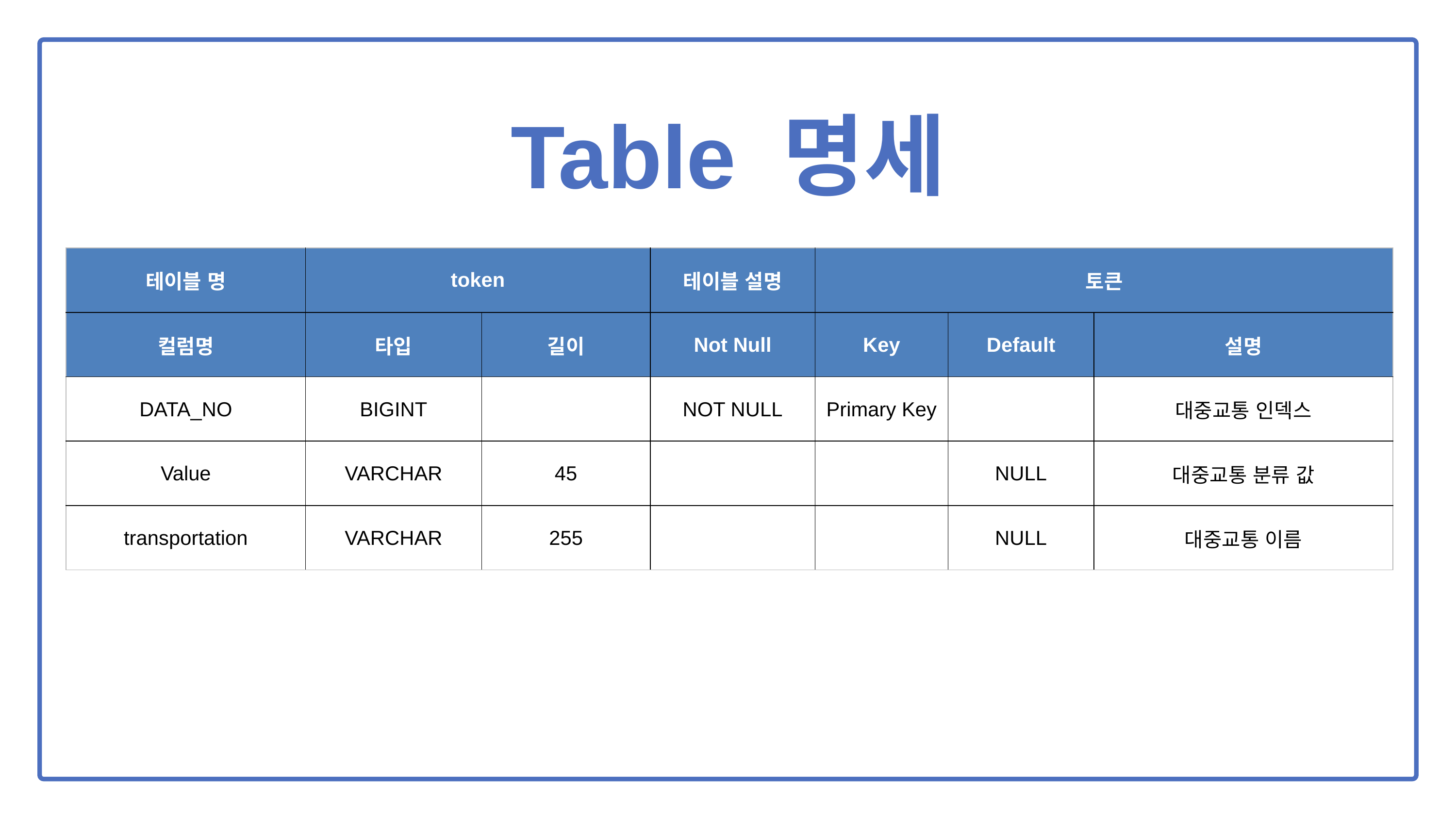

Table 명세
| 테이블 명 | token | URI | 테이블 설명 | 토큰 |  |  |
| --- | --- | --- | --- | --- | --- | --- |
| 컬럼명 | 타입 | 길이 | Not Null | Key | Default | 설명 |
| DATA\_NO | BIGINT |  | NOT NULL | Primary Key |  | 대중교통 인덱스 |
| Value | VARCHAR | 45 |  |  | NULL | 대중교통 분류 값 |
| transportation | VARCHAR | 255 |  |  | NULL | 대중교통 이름 |